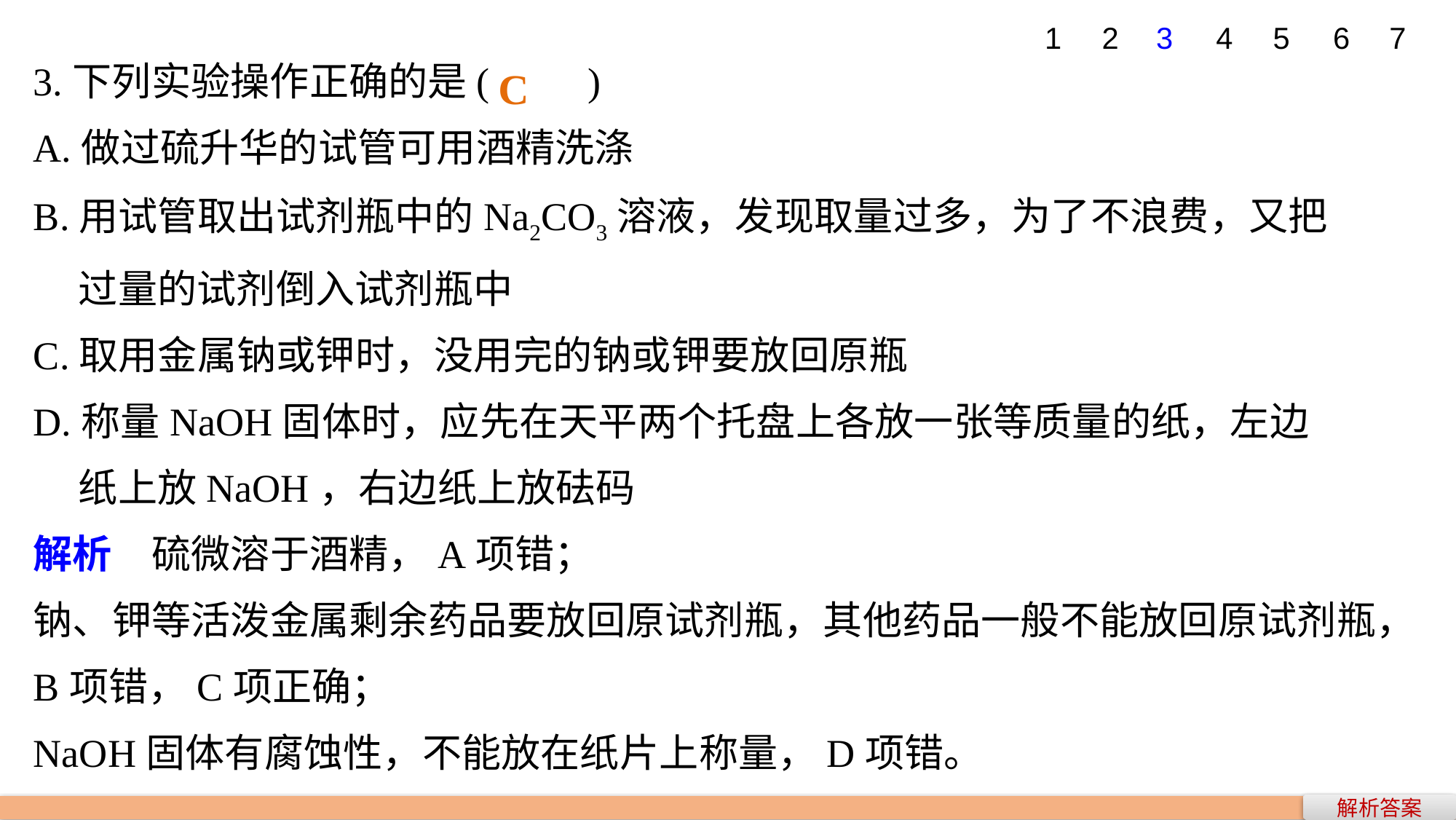

1
2
3
4
5
6
7
C
3.下列实验操作正确的是(　　)
A.做过硫升华的试管可用酒精洗涤
B.用试管取出试剂瓶中的Na2CO3溶液，发现取量过多，为了不浪费，又把
    过量的试剂倒入试剂瓶中
C.取用金属钠或钾时，没用完的钠或钾要放回原瓶
D.称量NaOH固体时，应先在天平两个托盘上各放一张等质量的纸，左边
    纸上放NaOH，右边纸上放砝码
解析　硫微溶于酒精，A项错；
钠、钾等活泼金属剩余药品要放回原试剂瓶，其他药品一般不能放回原试剂瓶，B项错，C项正确；
NaOH固体有腐蚀性，不能放在纸片上称量，D项错。
解析答案